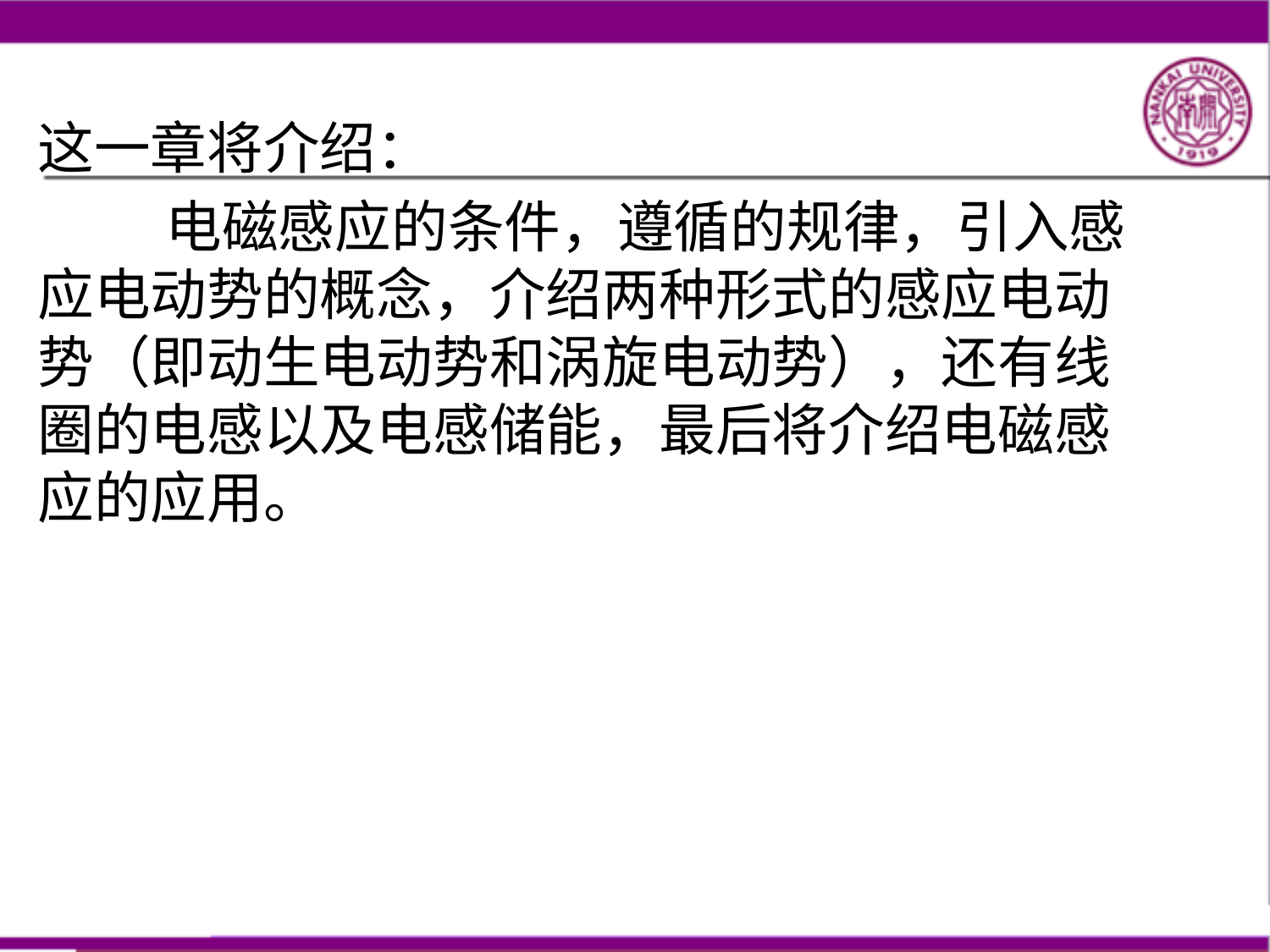

这一章将介绍：
         电磁感应的条件，遵循的规律，引入感应电动势的概念，介绍两种形式的感应电动势（即动生电动势和涡旋电动势），还有线圈的电感以及电感储能，最后将介绍电磁感应的应用。